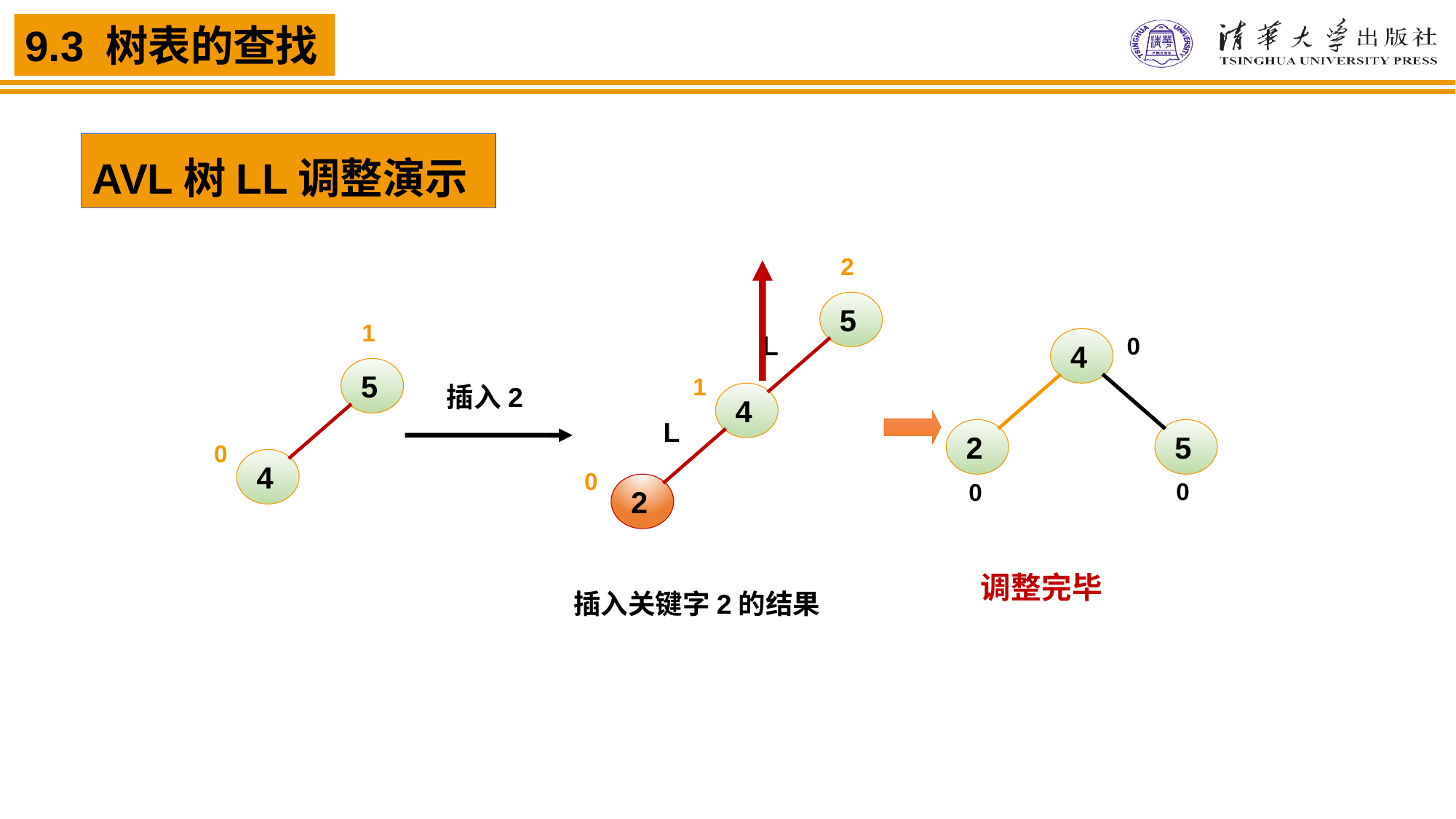

AVL树LL调整演示
2
5
L

1
4
L

0
2

1
5

0
4
0
4

2
5
0
0
插入2

调整完毕
插入关键字2的结果